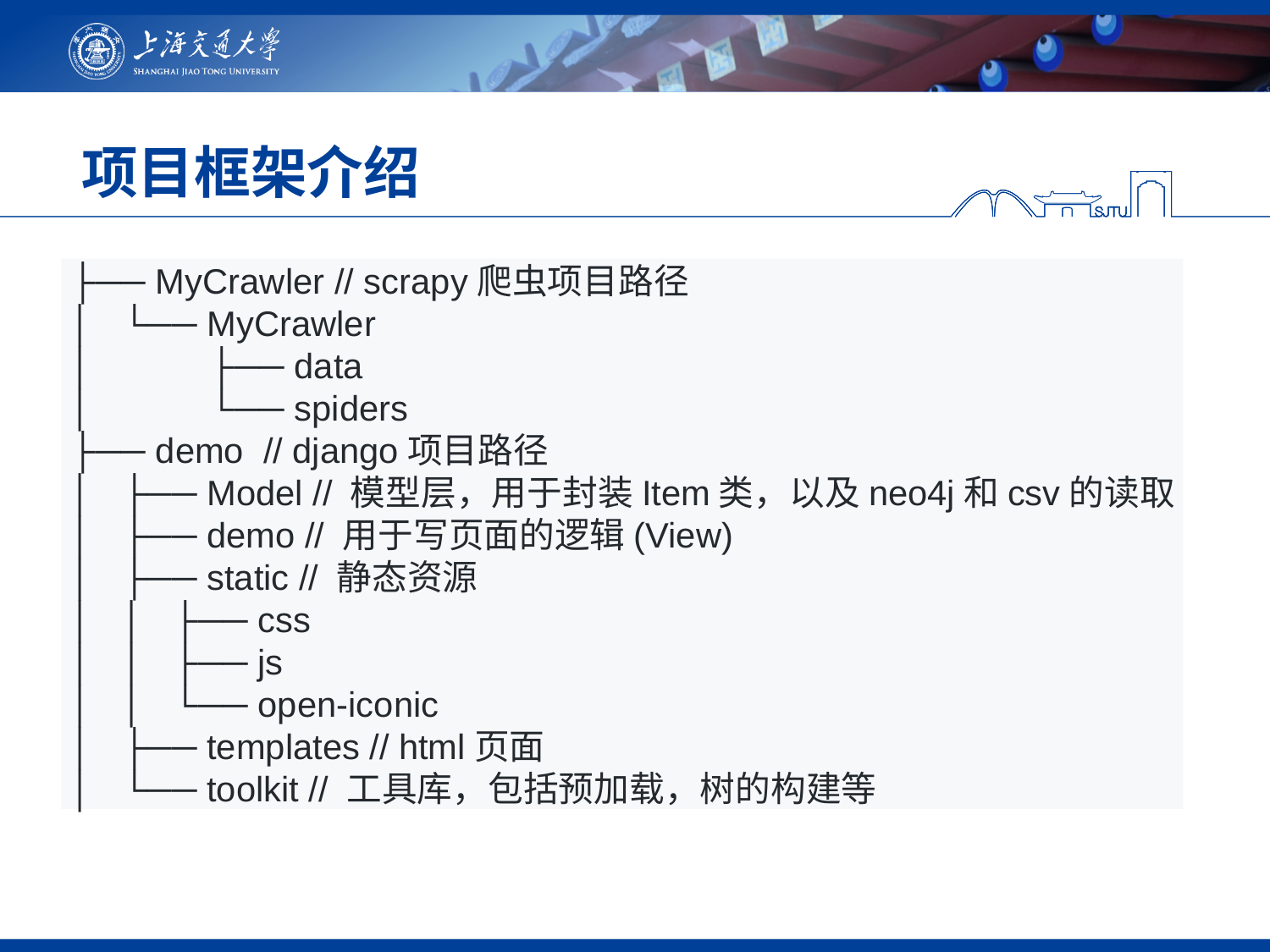

# 项目框架介绍
 ├── MyCrawler // scrapy爬虫项目路径
 │   └── MyCrawler
 │            ├── data
 │            └── spiders
 ├── demo  // django项目路径
 │   ├── Model // 模型层，用于封装Item类，以及neo4j和csv的读取
 │   ├── demo // 用于写页面的逻辑(View)
 │   ├── static // 静态资源
 │   │   ├── css
 │   │   ├── js
 │   │   └── open-iconic
 │   ├── templates // html页面
 │   └── toolkit // 工具库，包括预加载，树的构建等